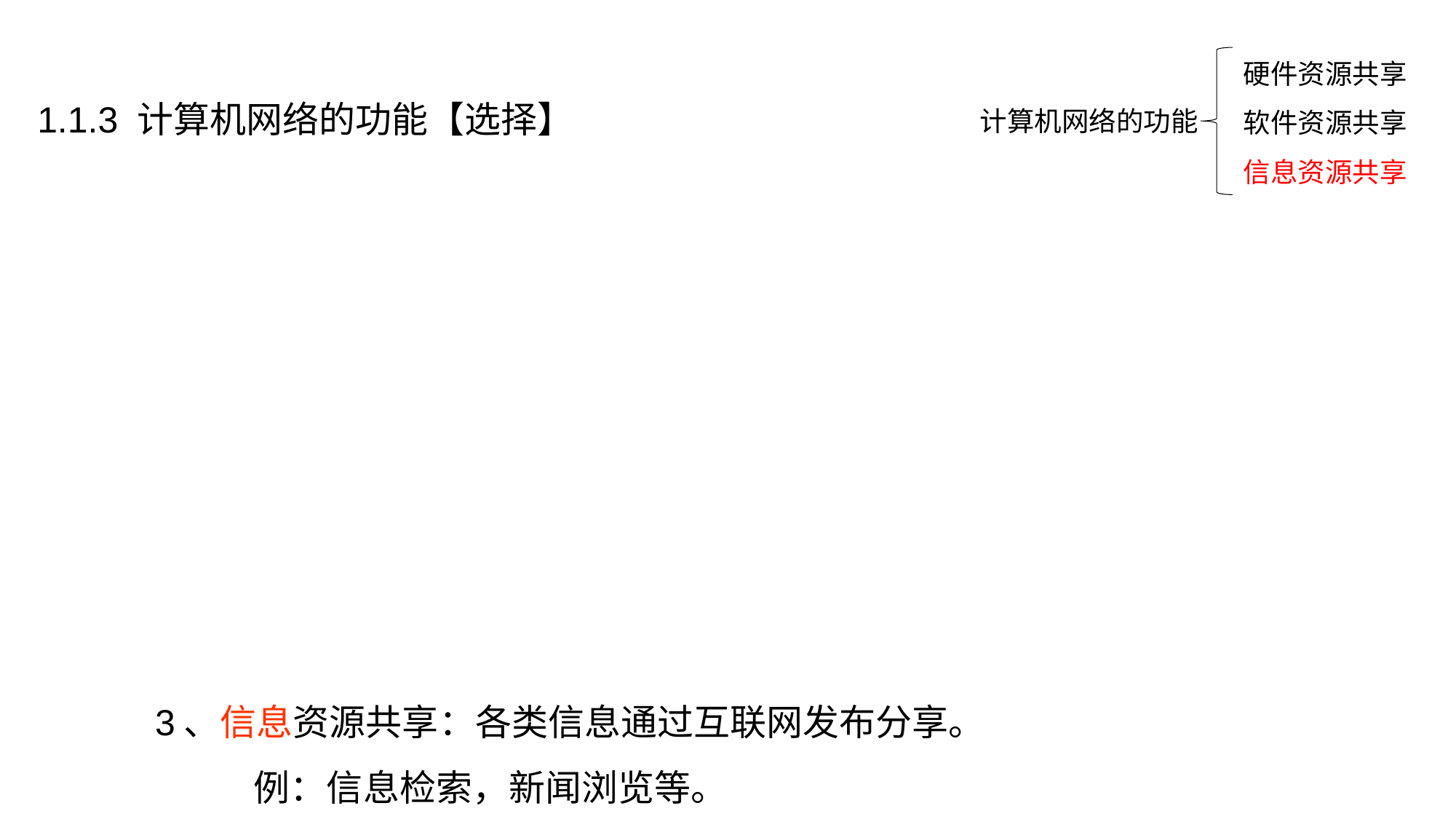

硬件资源共享
软件资源共享
信息资源共享

计算机网络的功能
1.1.3 计算机网络的功能【选择】
1、硬件资源共享：计算资源(CPU)、存储资源、打印机与扫描仪I/O等共享。
            例：云存储、云计算。
2、软件资源共享：网络主机远程访问使用服务器上运行的各类大型软件。
            例：大型办公软件、大型数据库系统等。
                   （SaaS： Software as a Service ，软件即服务）
3、信息资源共享：各类信息通过互联网发布分享。
           例：信息检索，新闻浏览等。